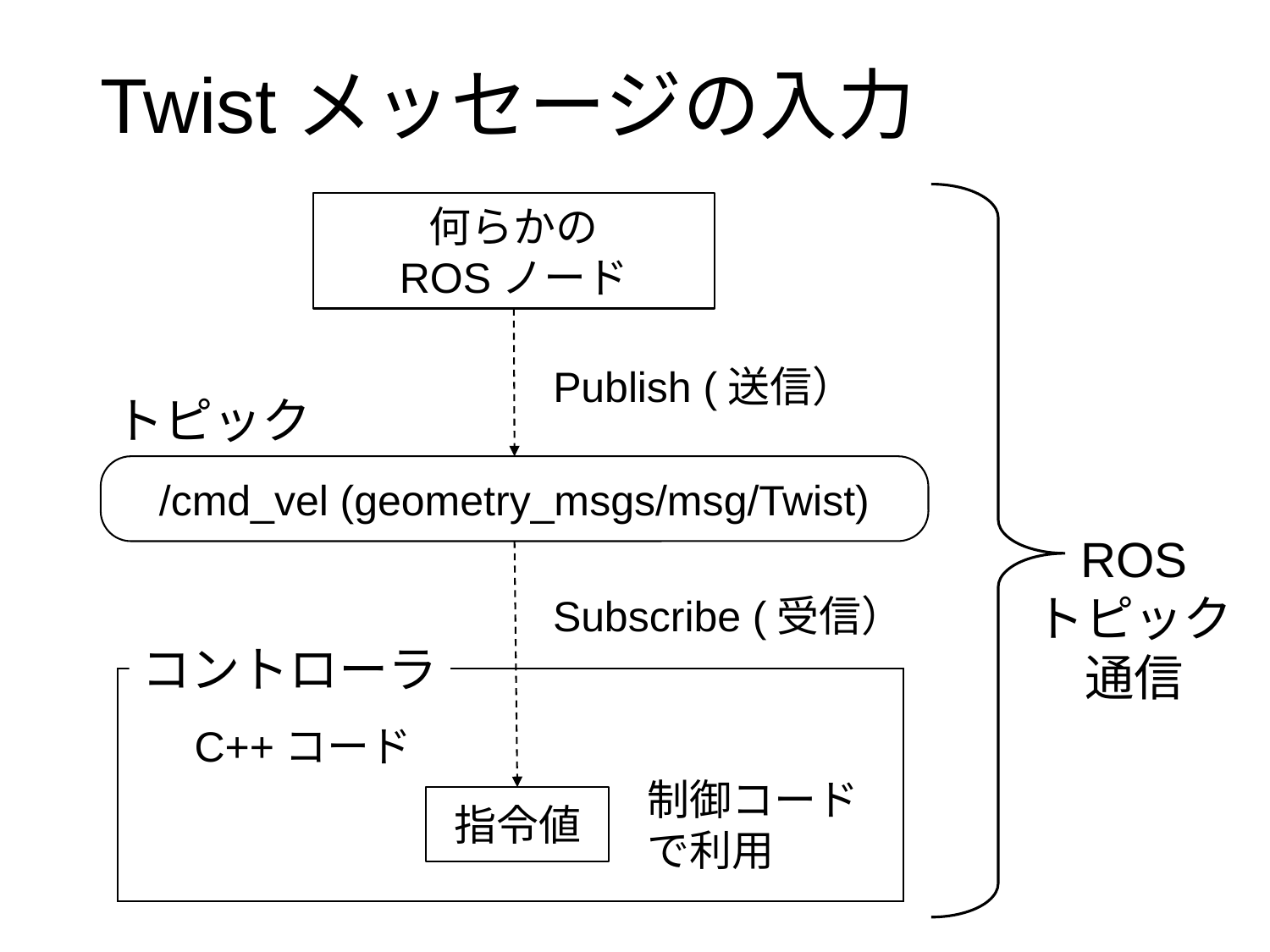

# Twistメッセージの入力

何らかの
ROSノード
Publish (送信）
トピック
/cmd_vel (geometry_msgs/msg/Twist)
ROS
トピック
通信
Subscribe (受信）
コントローラ

C++コード
制御コード
で利用
指令値